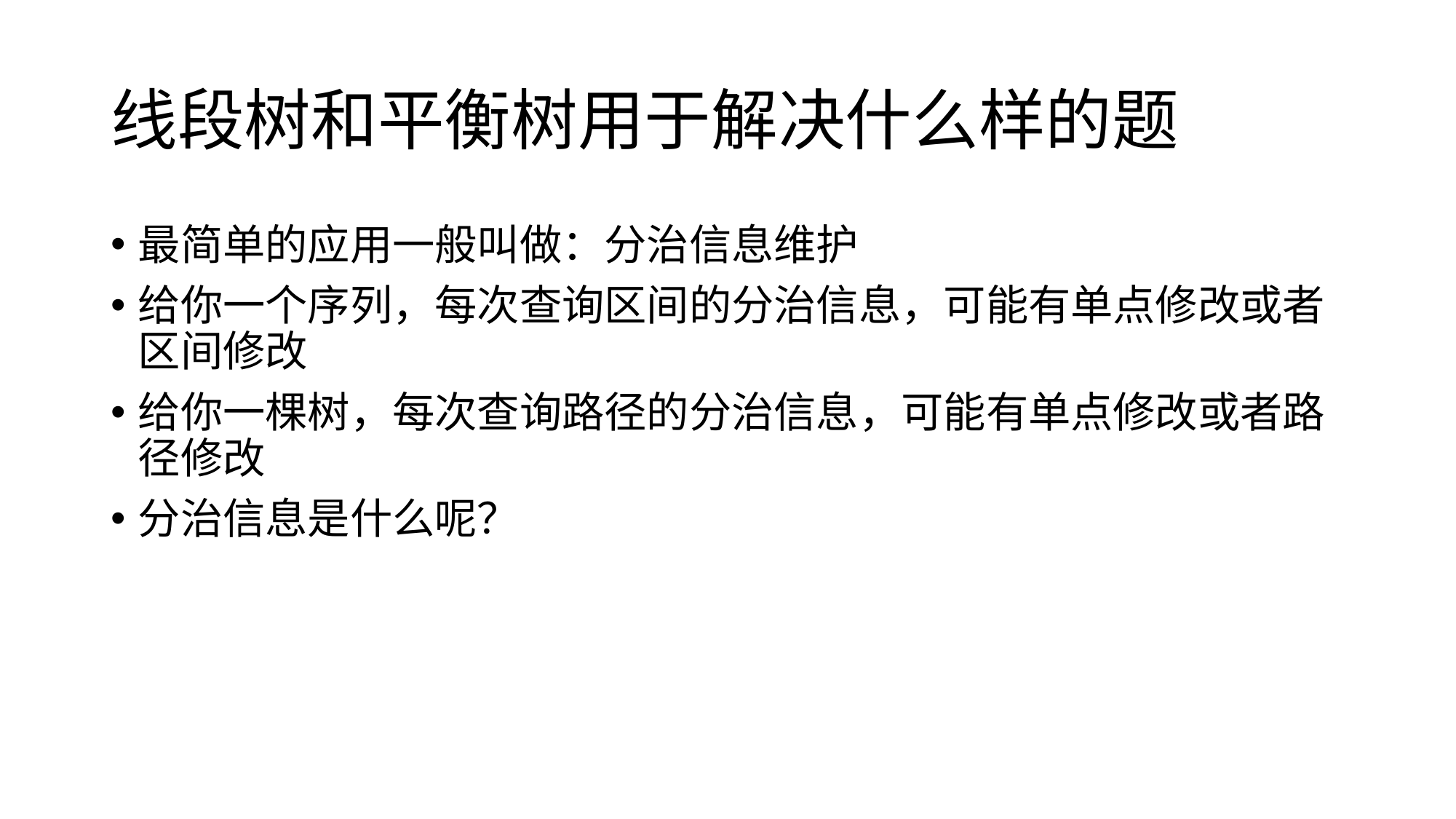

# 线段树和平衡树用于解决什么样的题
最简单的应用一般叫做：分治信息维护
给你一个序列，每次查询区间的分治信息，可能有单点修改或者区间修改
给你一棵树，每次查询路径的分治信息，可能有单点修改或者路径修改
分治信息是什么呢？